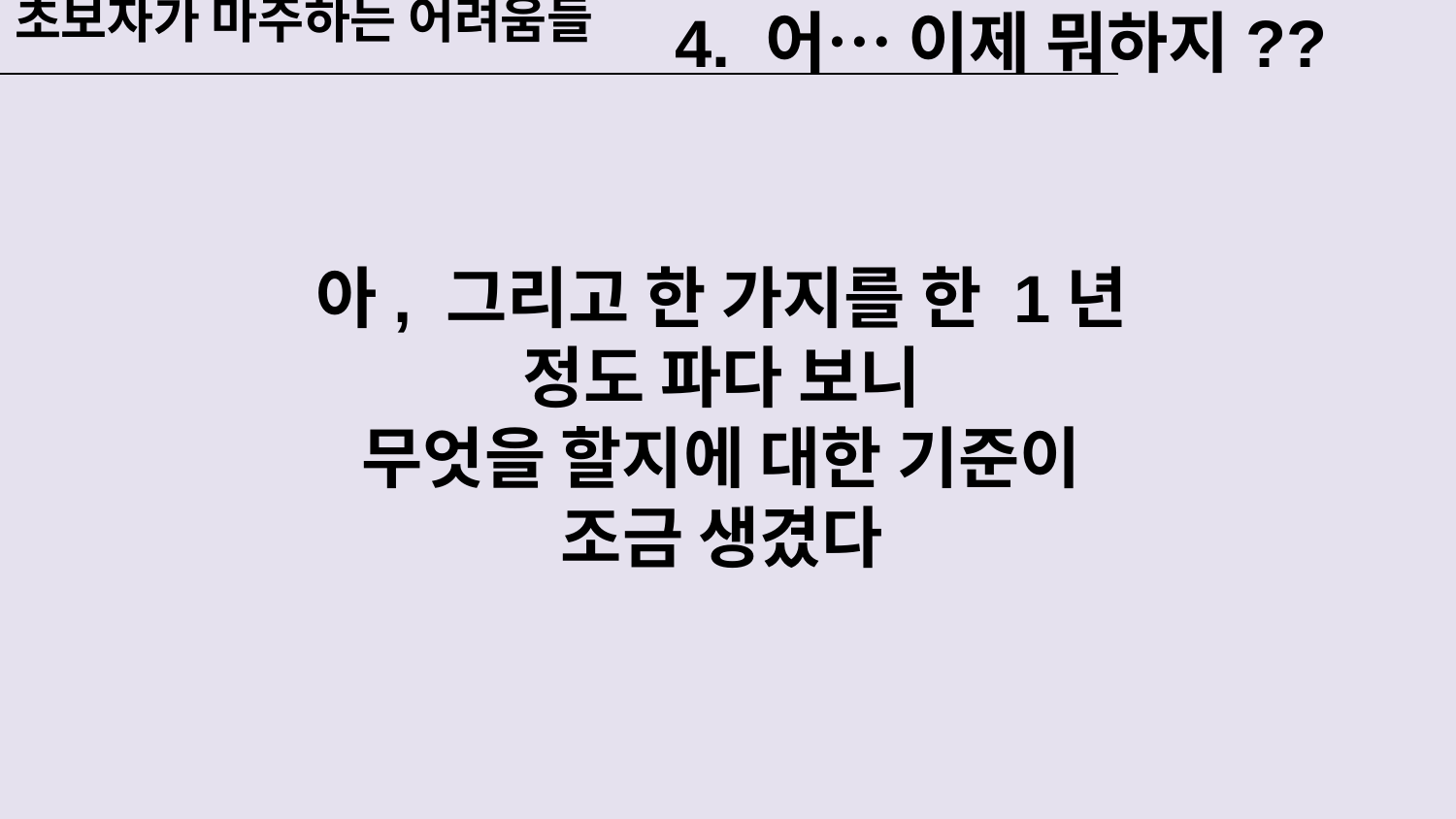

초보자가 마주하는 어려움들
# 4. 어… 이제 뭐하지??
아, 그리고 한 가지를 한 1년 정도 파다 보니
무엇을 할지에 대한 기준이 조금 생겼다